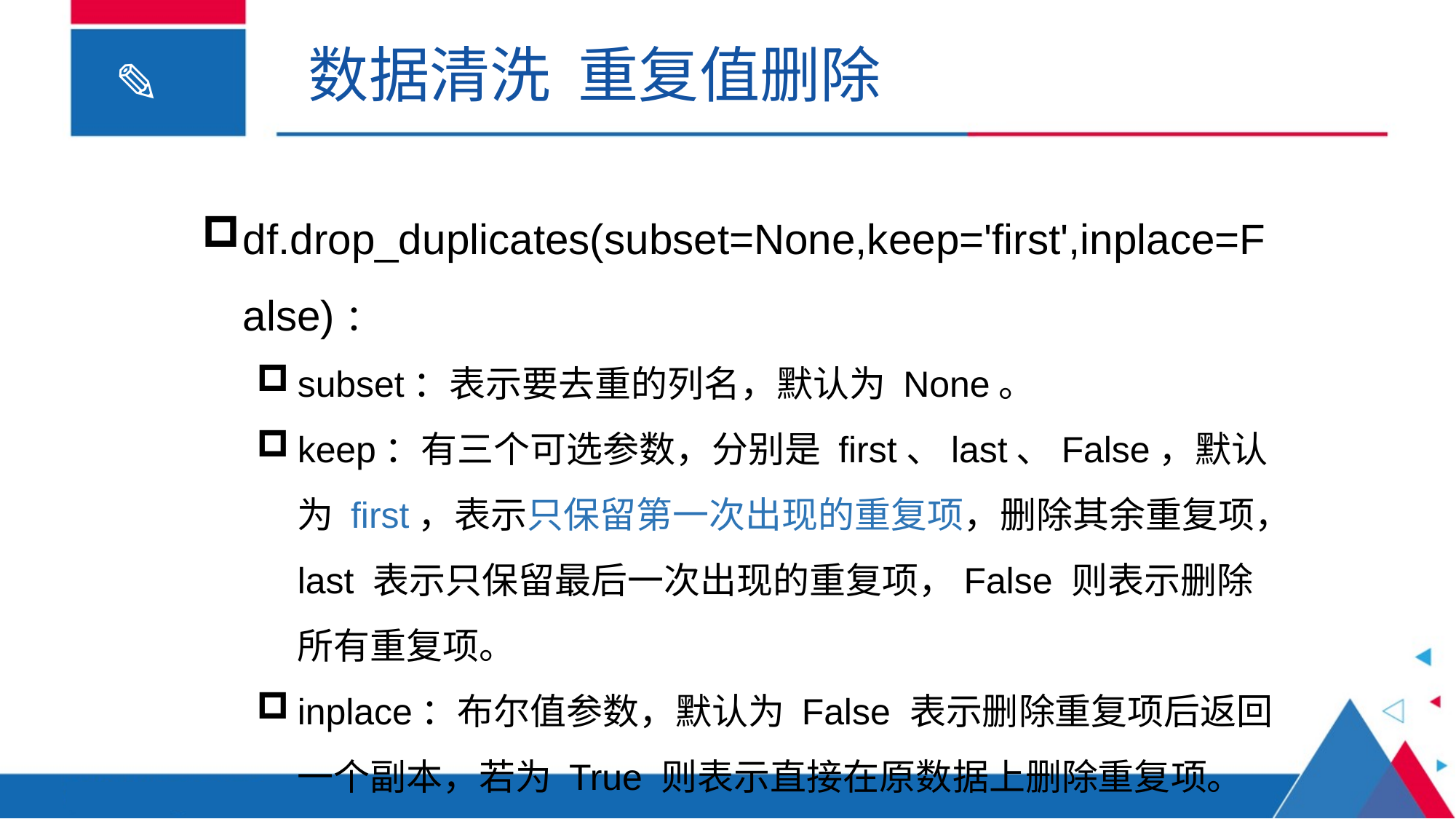

数据清洗  重复值删除
df.drop_duplicates(subset=None,keep='first',inplace=False)：
subset：表示要去重的列名，默认为 None。
keep：有三个可选参数，分别是 first、last、False，默认为 first，表示只保留第一次出现的重复项，删除其余重复项，last 表示只保留最后一次出现的重复项，False 则表示删除所有重复项。
inplace：布尔值参数，默认为 False 表示删除重复项后返回一个副本，若为 True 则表示直接在原数据上删除重复项。